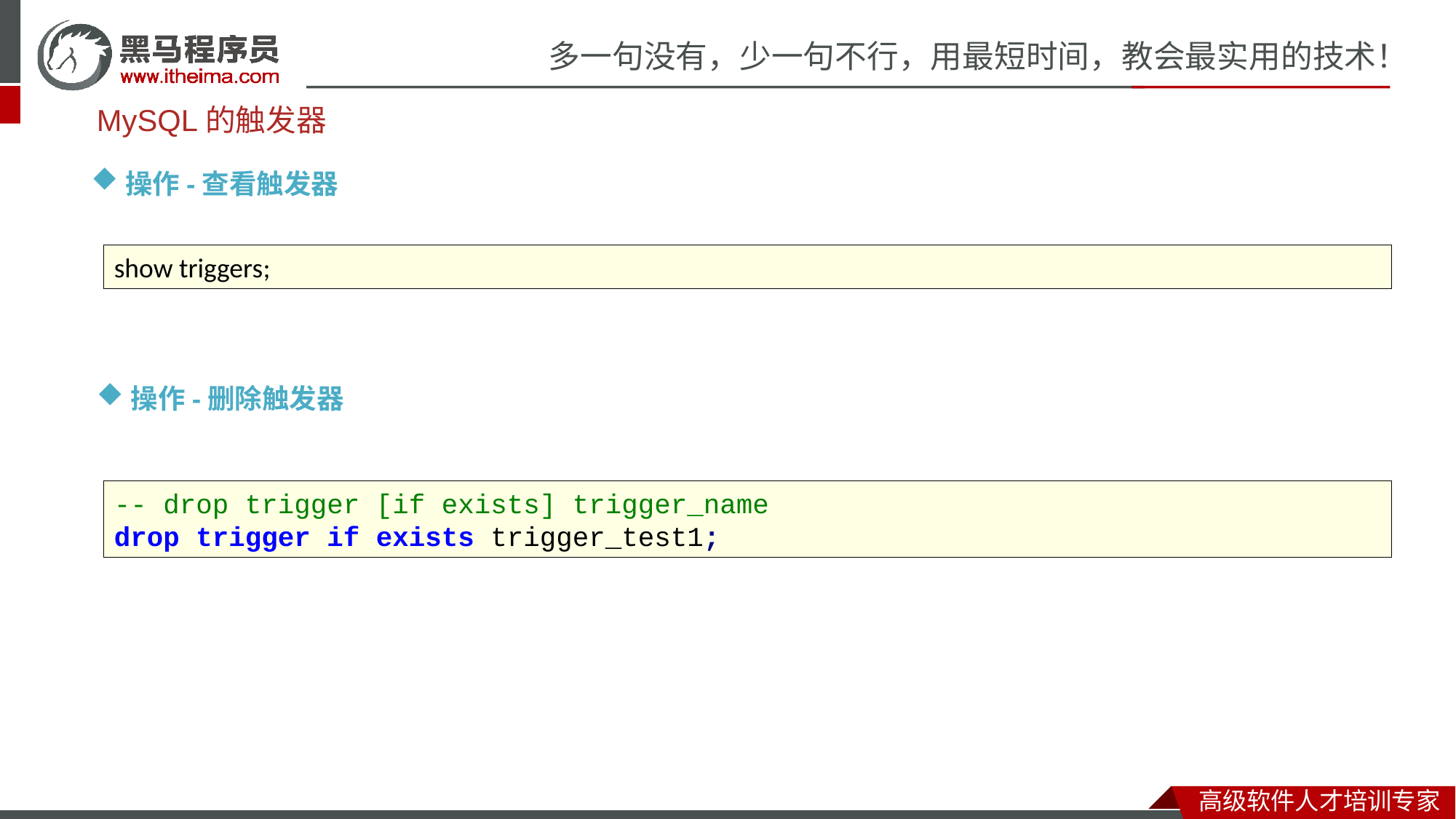

MySQL的触发器
操作-查看触发器
show triggers;
操作-删除触发器
-- drop trigger [if exists] trigger_name
drop trigger if exists trigger_test1;